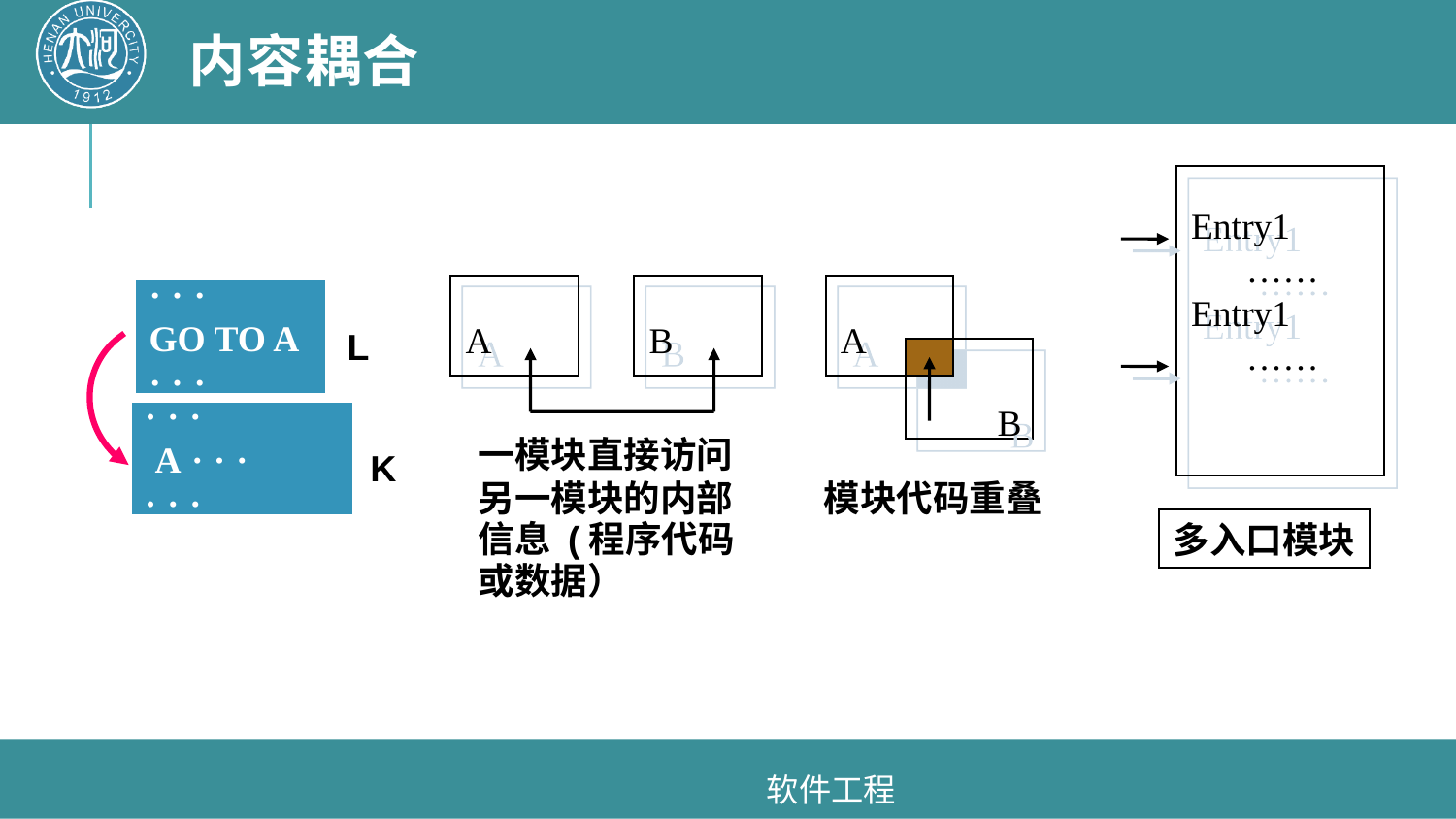

# 内容耦合

Entry1
      ……
Entry1
      ……

A
B
A

B

一模块直接访问
另一模块的内部
信息 (程序代码
或数据）
模块代码重叠
多入口模块
· · ·
GO TO A
· · ·
L
· · ·
 A · · ·
· · ·
K

软件工程
163